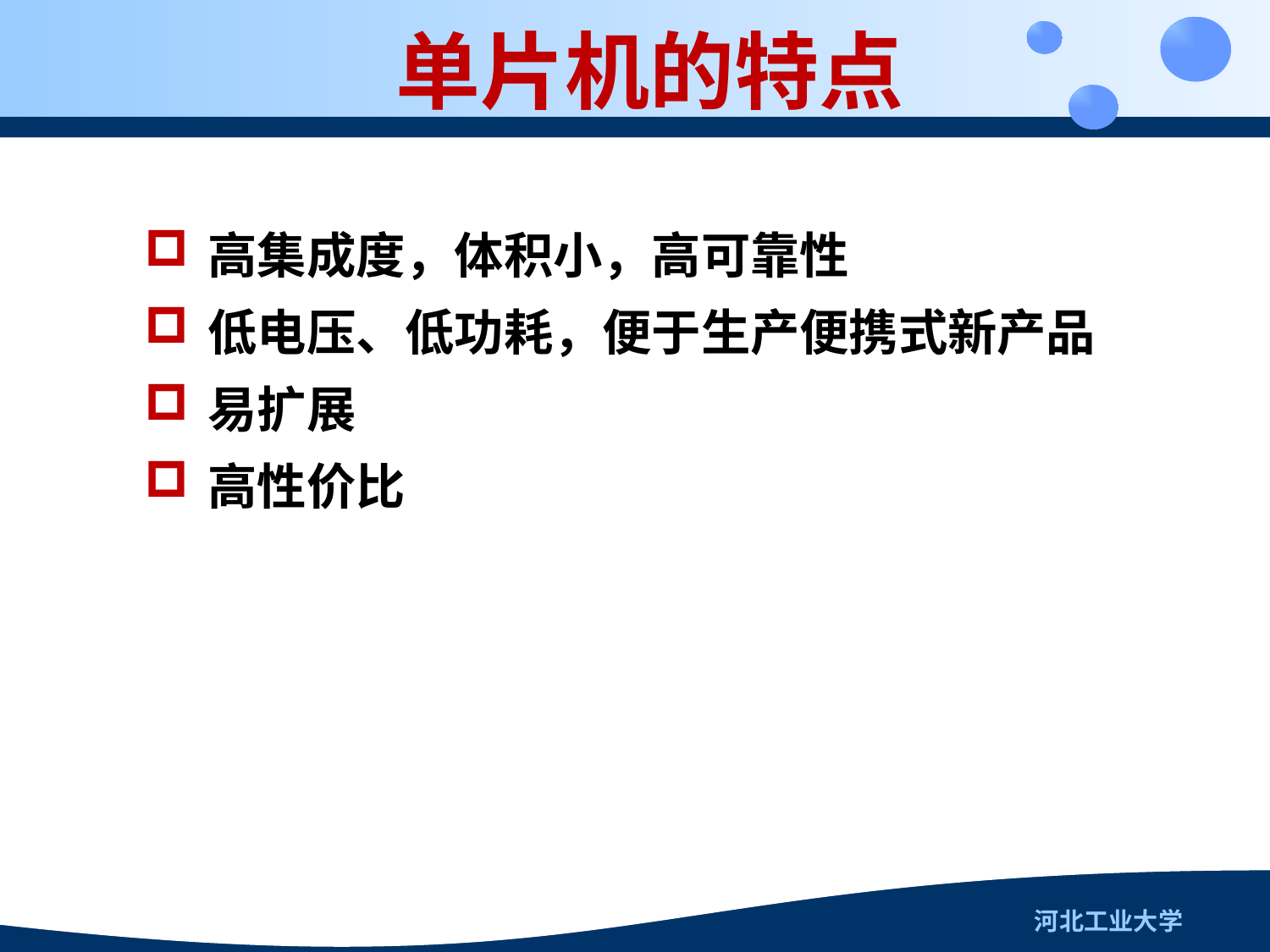

单片机的特点
高集成度，体积小，高可靠性
低电压、低功耗，便于生产便携式新产品
易扩展
高性价比
河北工业大学